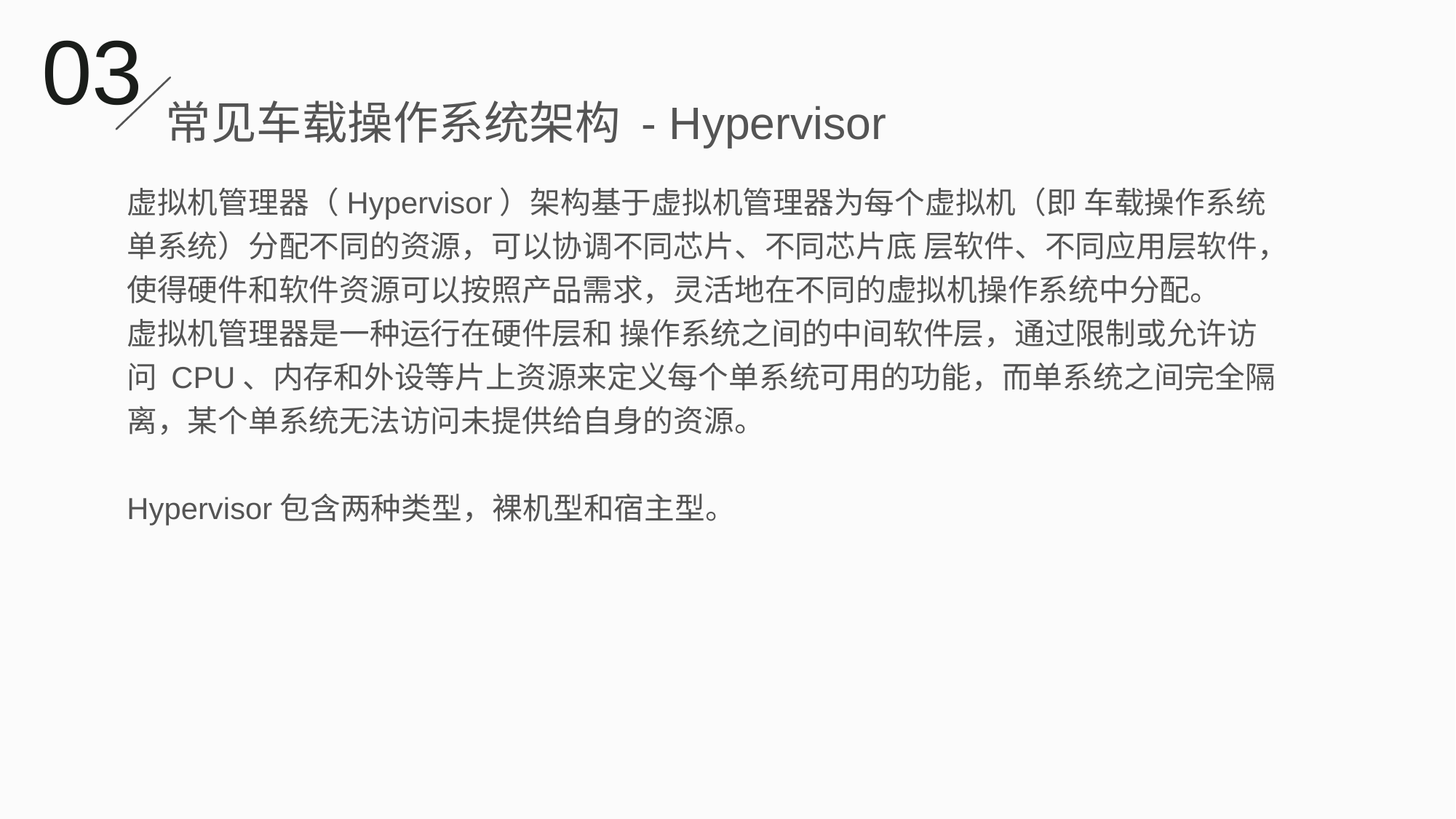

03
常见车载操作系统架构 - Hypervisor
虚拟机管理器（Hypervisor）架构基于虚拟机管理器为每个虚拟机（即 车载操作系统单系统）分配不同的资源，可以协调不同芯片、不同芯片底 层软件、不同应用层软件，使得硬件和软件资源可以按照产品需求，灵活地在不同的虚拟机操作系统中分配。
虚拟机管理器是一种运行在硬件层和 操作系统之间的中间软件层，通过限制或允许访问 CPU、内存和外设等片上资源来定义每个单系统可用的功能，而单系统之间完全隔离，某个单系统无法访问未提供给自身的资源。

Hypervisor包含两种类型，裸机型和宿主型。